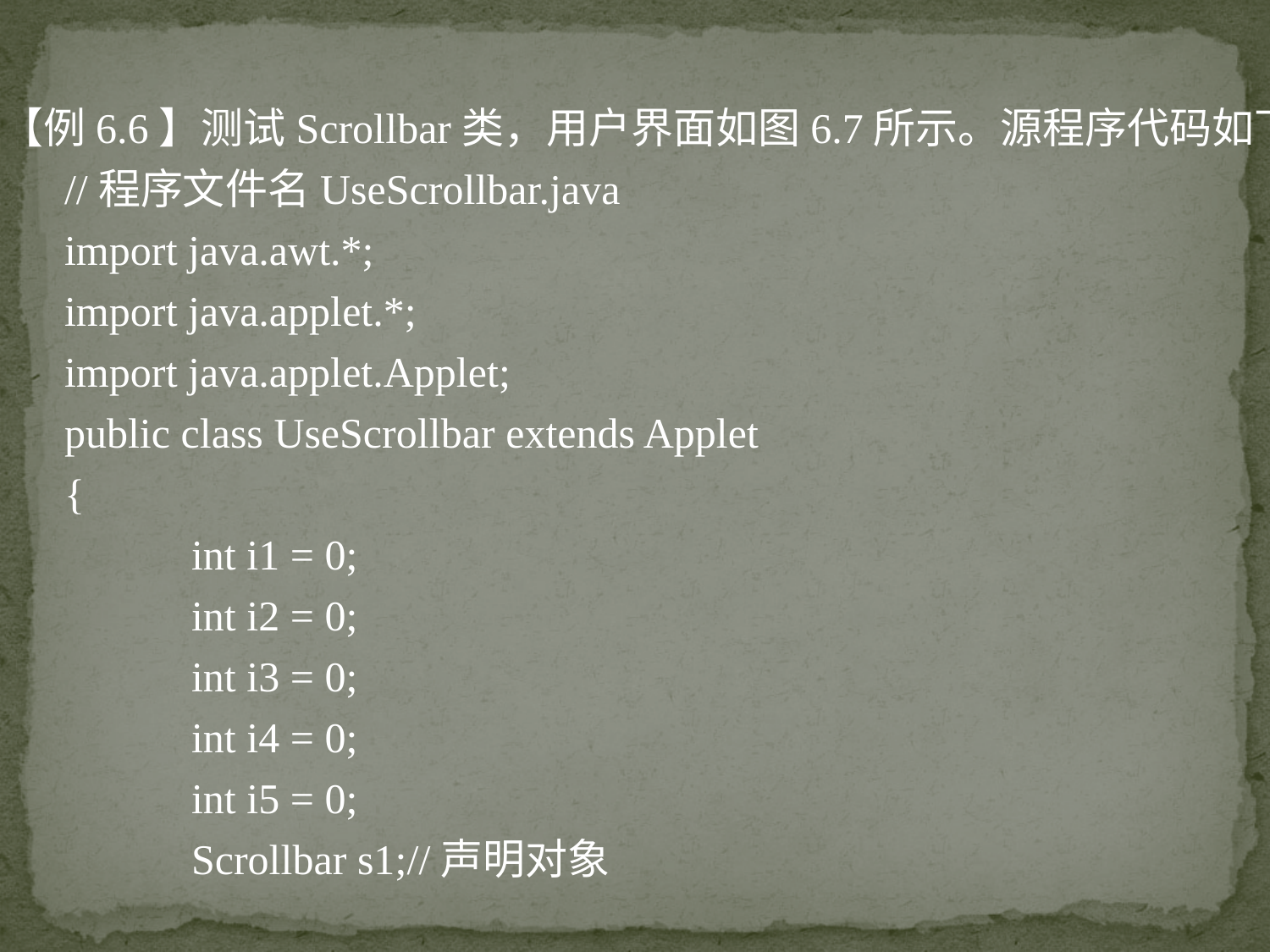

【例6.6】测试Scrollbar类，用户界面如图6.7所示。源程序代码如下：
//程序文件名UseScrollbar.java
import java.awt.*;
import java.applet.*;
import java.applet.Applet;
public class UseScrollbar extends Applet
{
	int i1 = 0;
	int i2 = 0;
	int i3 = 0;
	int i4 = 0;
	int i5 = 0;
	Scrollbar s1;//声明对象